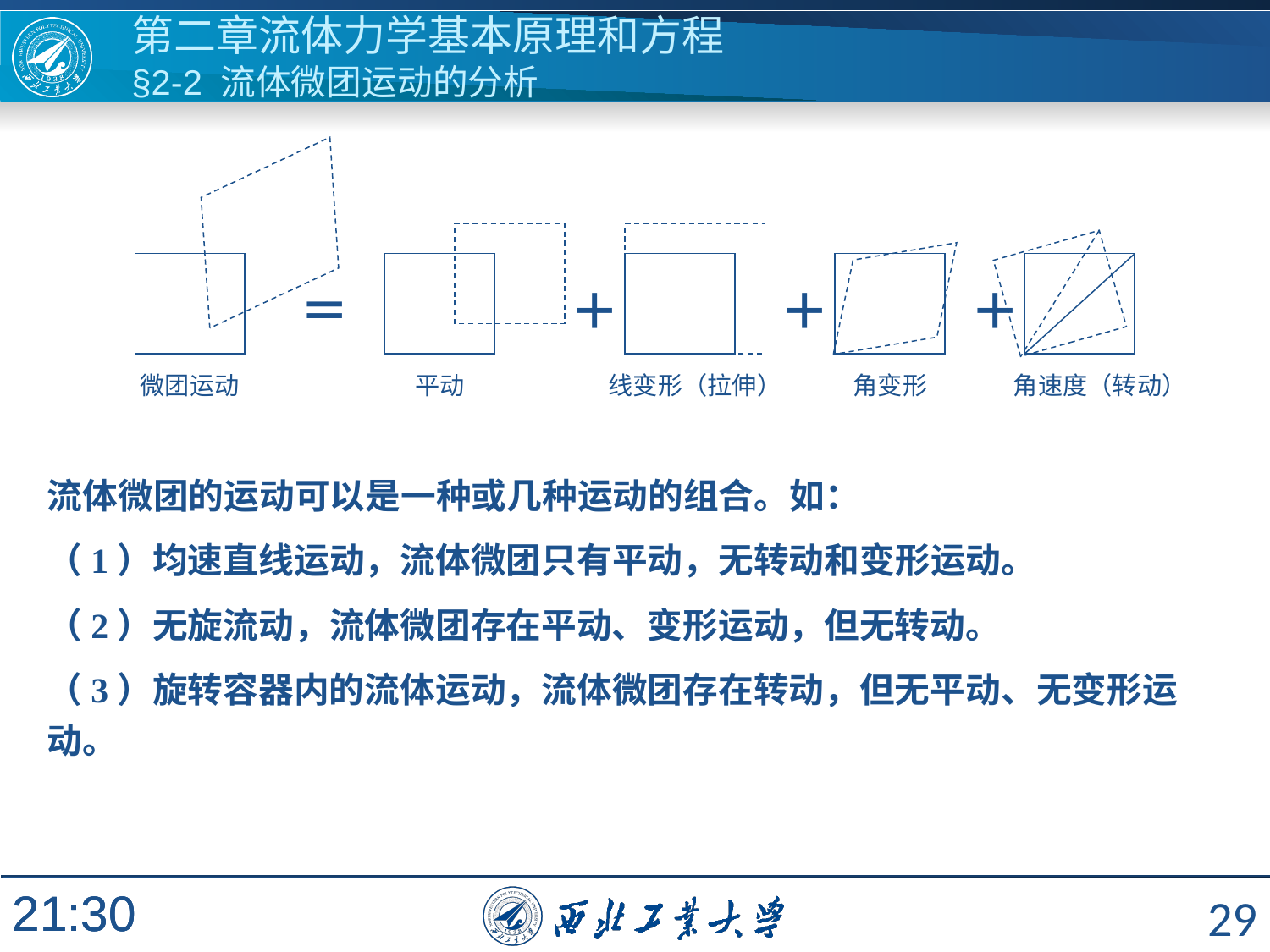

第二章流体力学基本原理和方程
§2-2 流体微团运动的分析

＝
平动

＋
线变形（拉伸）

＋
角速度（转动）

微团运动

＋
角变形
流体微团的运动可以是一种或几种运动的组合。如：
（1）均速直线运动，流体微团只有平动，无转动和变形运动。
（2）无旋流动，流体微团存在平动、变形运动，但无转动。
（3）旋转容器内的流体运动，流体微团存在转动，但无平动、无变形运动。
29